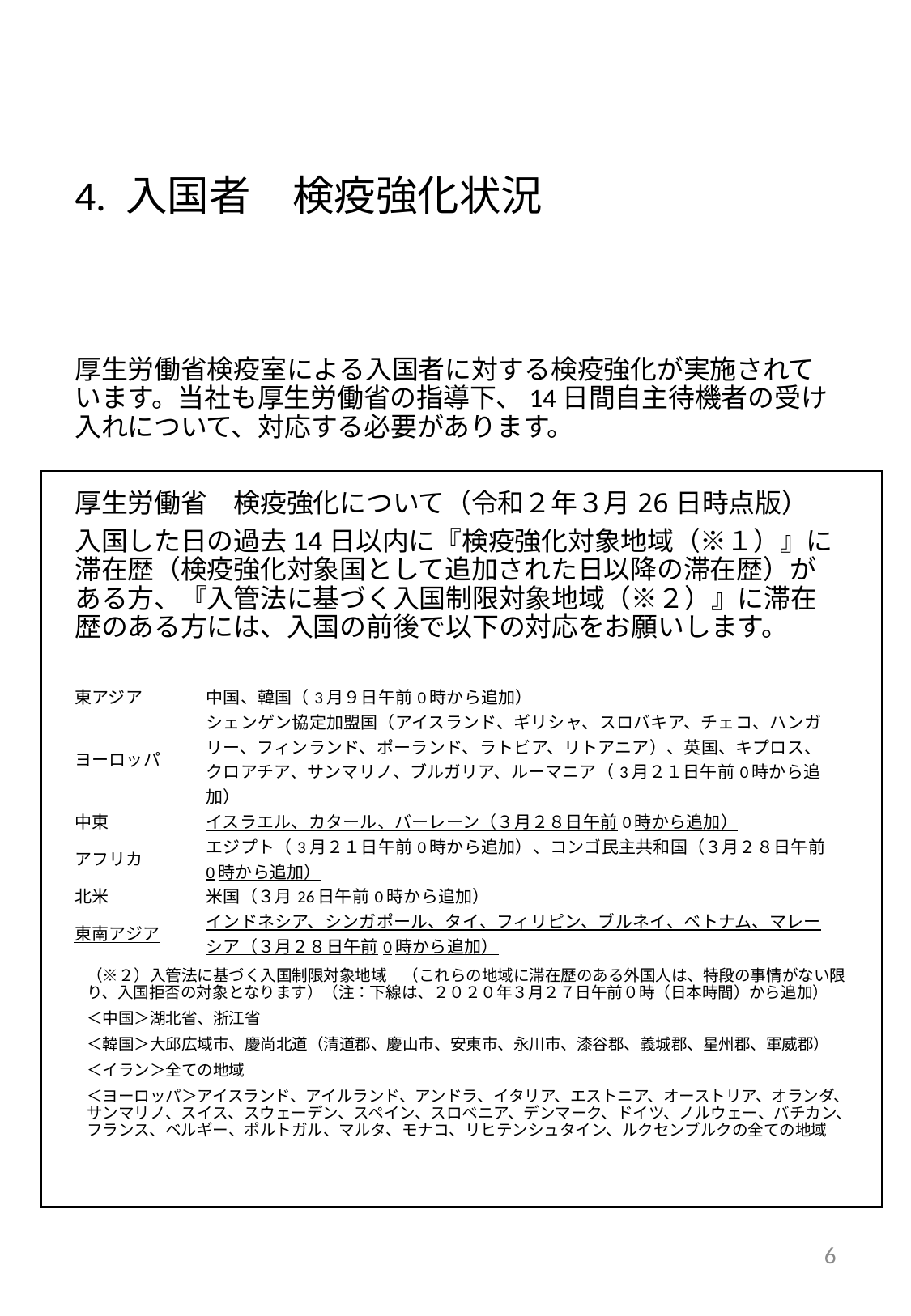

# 4. 入国者　検疫強化状況
厚生労働省検疫室による入国者に対する検疫強化が実施されています。当社も厚生労働省の指導下、14日間自主待機者の受け入れについて、対応する必要があります。

厚生労働省　検疫強化について（令和２年３月26日時点版）
入国した日の過去14日以内に『検疫強化対象地域（※１）』に滞在歴（検疫強化対象国として追加された日以降の滞在歴）がある方、『入管法に基づく入国制限対象地域（※２）』に滞在歴のある方には、入国の前後で以下の対応をお願いします。

| 東アジア | 中国、韓国（3月９日午前0時から追加） |
| --- | --- |
| ヨーロッパ | シェンゲン協定加盟国（アイスランド、ギリシャ、スロバキア、チェコ、ハンガリー、フィンランド、ポーランド、ラトビア、リトアニア）、英国、キプロス、クロアチア、サンマリノ、ブルガリア、ルーマニア（3月２１日午前0時から追加） |
| 中東 | イスラエル、カタール、バーレーン（３月２８日午前0時から追加） |
| アフリカ | エジプト（3月２１日午前0時から追加）、コンゴ民主共和国（３月２８日午前0時から追加） |
| 北米 | 米国（３月26日午前0時から追加） |
| 東南アジア | インドネシア、シンガポール、タイ、フィリピン、ブルネイ、ベトナム、マレーシア（３月２８日午前0時から追加） |
（※２）入管法に基づく入国制限対象地域　（これらの地域に滞在歴のある外国人は、特段の事情がない限り、入国拒否の対象となります）（注：下線は、２０２０年３月２７日午前０時（日本時間）から追加）
＜中国＞湖北省、浙江省
＜韓国＞大邱広域市、慶尚北道（清道郡、慶山市、安東市、永川市、漆谷郡、義城郡、星州郡、軍威郡）
＜イラン＞全ての地域
＜ヨーロッパ＞アイスランド、アイルランド、アンドラ、イタリア、エストニア、オーストリア、オランダ、サンマリノ、スイス、スウェーデン、スペイン、スロベニア、デンマーク、ドイツ、ノルウェー、バチカン、フランス、ベルギー、ポルトガル、マルタ、モナコ、リヒテンシュタイン、ルクセンブルクの全ての地域

6